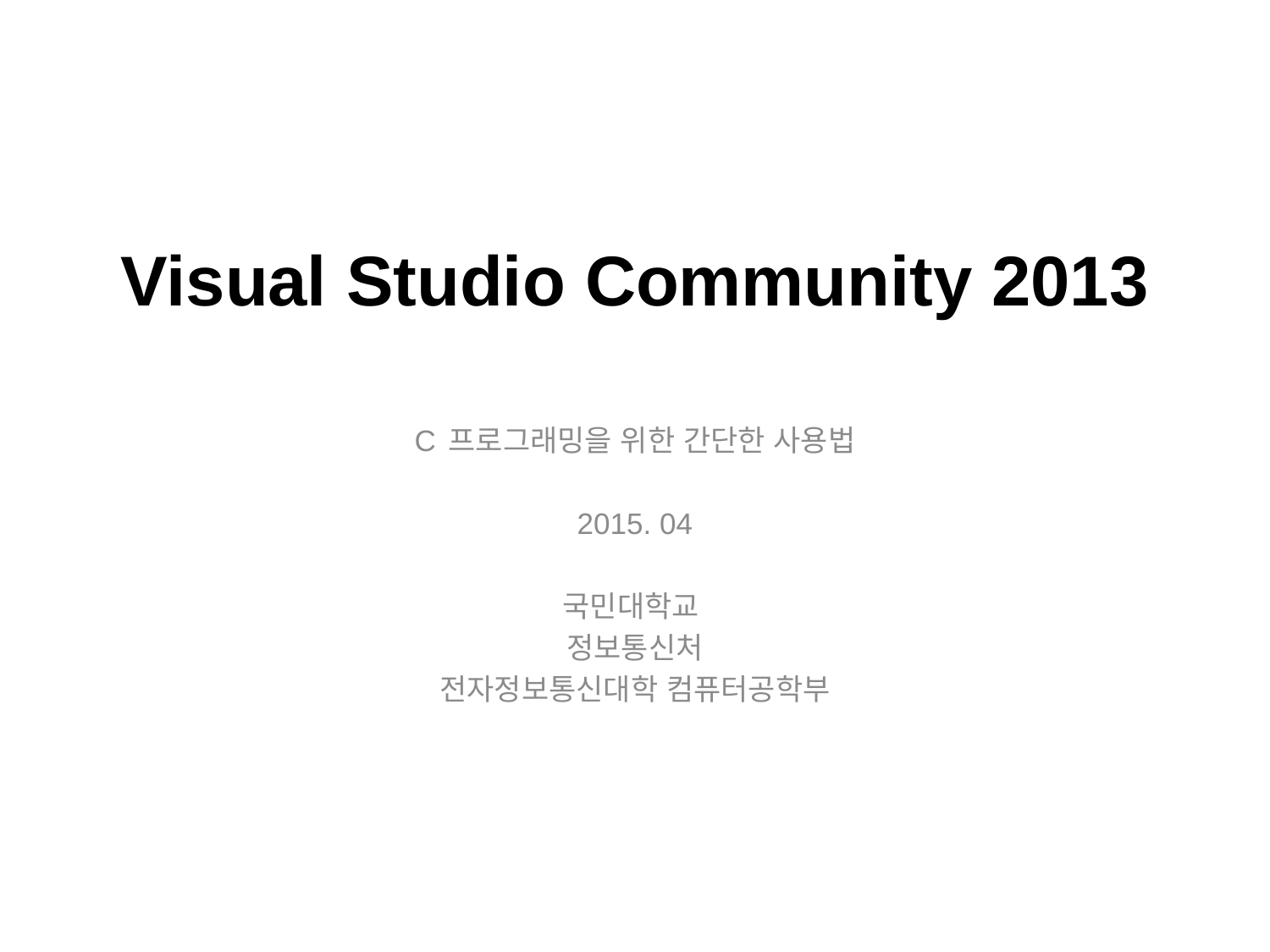

# Visual Studio Community 2013
C 프로그래밍을 위한 간단한 사용법

2015. 04

국민대학교
정보통신처
전자정보통신대학 컴퓨터공학부